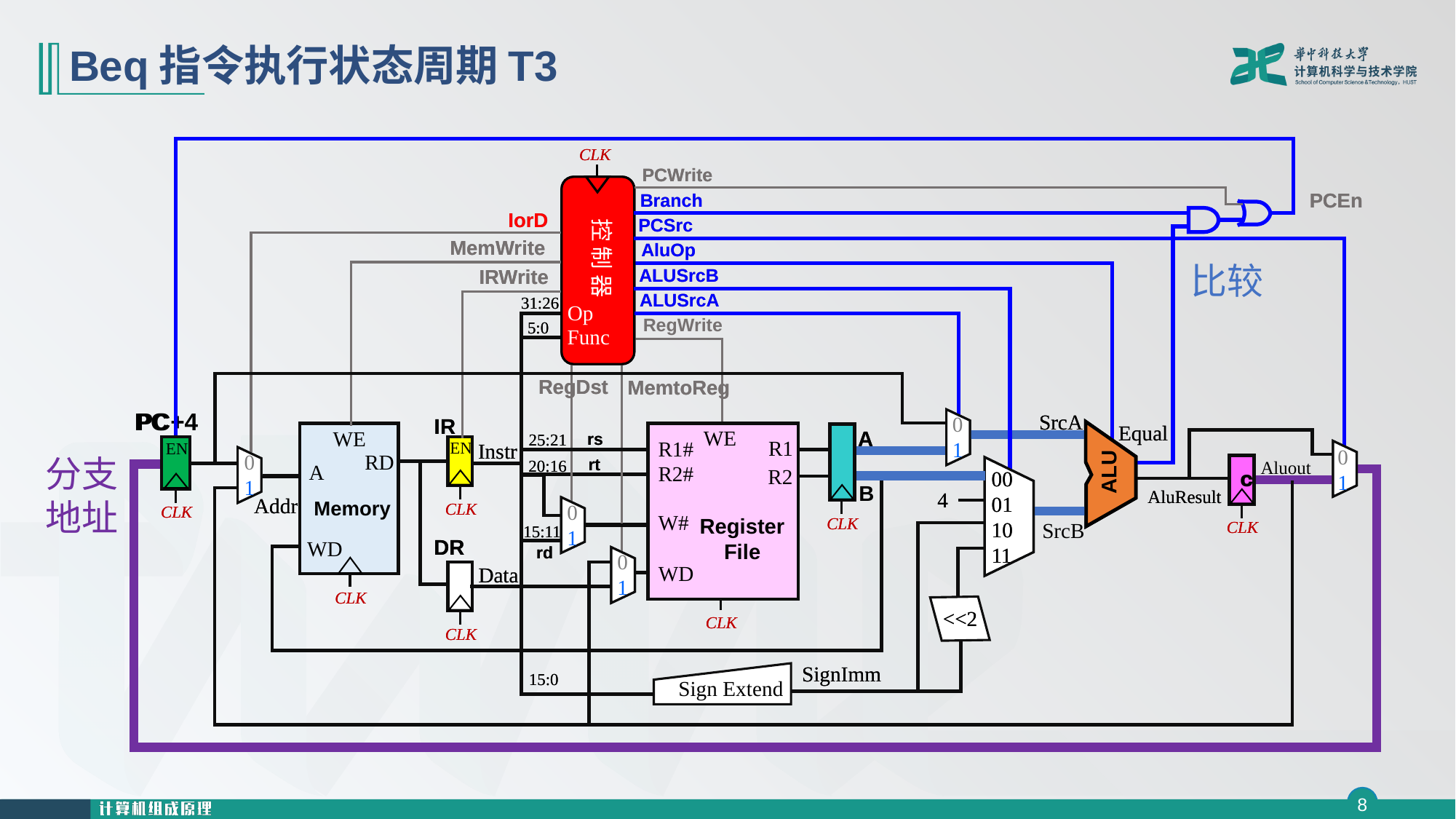

# Beq指令执行状态周期T3
CLK
PCWrite

PCEn
Branch
IorD
PCSrc
MemWrite
AluOp
ALUSrcB
IRWrite
ALUSrcA
RegWrite
RegDst
MemtoReg

控 制 器
Op
Func

31:26
5:0

PC
SrcA
0
1

IR
Equal
WE
WE
A

ALU
rs

25:21

R1
R1#
EN
EN
Instr

0
1

0
1
RD
rt
20:16
Aluout
A
R2#
C
00
01
10
11

R2

CLK

CLK
B
AluResult
4

CLK
Addr

CLK
Memory
0
1

W#
Register
File
SrcB
15:11
DR
WD
rd
0
1

WD
Data

CLK

CLK

CLK
<<2
SignImm
15:0

Sign Extend
CLK
PCWrite

PCEn
Branch
IorD
PCSrc
MemWrite
AluOp
ALUSrcB
IRWrite
ALUSrcA
RegDst
MemtoReg

控 制 器
Op
Func

比较
31:26
5:0

PC+4
SrcA
0
1

IR
Equal
WE

R1
R1#
R2#
R2
W#
Register
File
WD
WE
A

ALU
rs

25:21

CLK

EN

CLK
EN
Instr

0
1

0
1

RD
分支
地址
rt
20:16
A
C
00
01
10
11

CLK
AluResult
4
Addr

CLK
Memory
0
1

15:11
DR
WD
rd
0
1

Data

CLK

CLK
<<2
CLK
SignImm
15:0